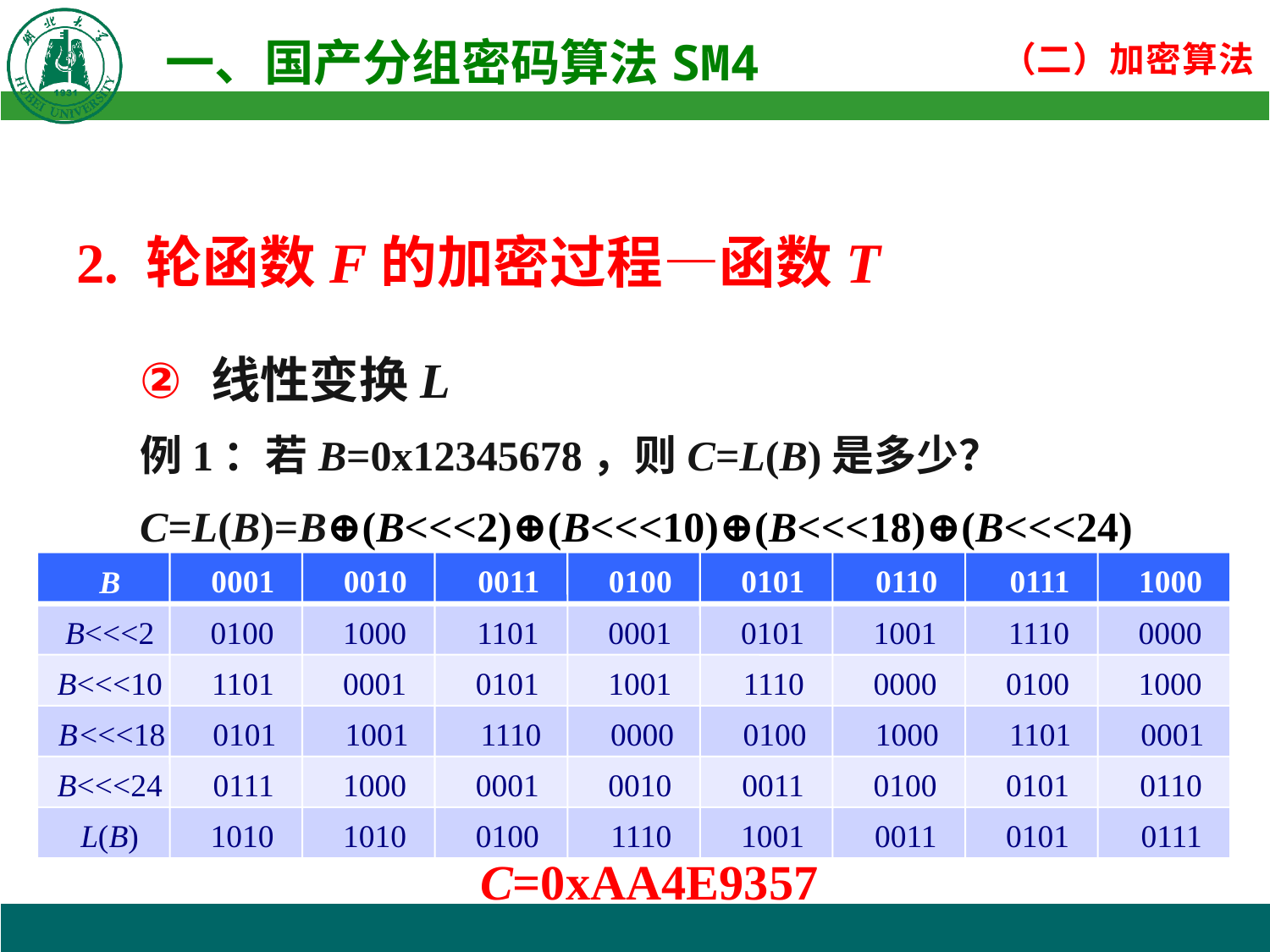

2. 轮函数F的加密过程—函数T
线性变换L
例1：若B=0x12345678，则C=L(B)是多少？
C=L(B)=B⊕(B<<<2)⊕(B<<<10)⊕(B<<<18)⊕(B<<<24)

0001
0010
0011
0100
0101
0110
0111
1000
B

B
<<<2
0100
1000
1101
0001
0101
1001
1110
0000

B
<<<10
1101
0001
0101
1001
1110
0000
0100
1000

B
<<<18
0101
1001
1110
0000
0100
1000
1101
0001

B
<<<24
0111
1000
0001
0010
0011
0100
0101
0110

L
(
B
)
1010
1010
0100
1110
1001
0011
0101
0111
C=0xAA4E9357